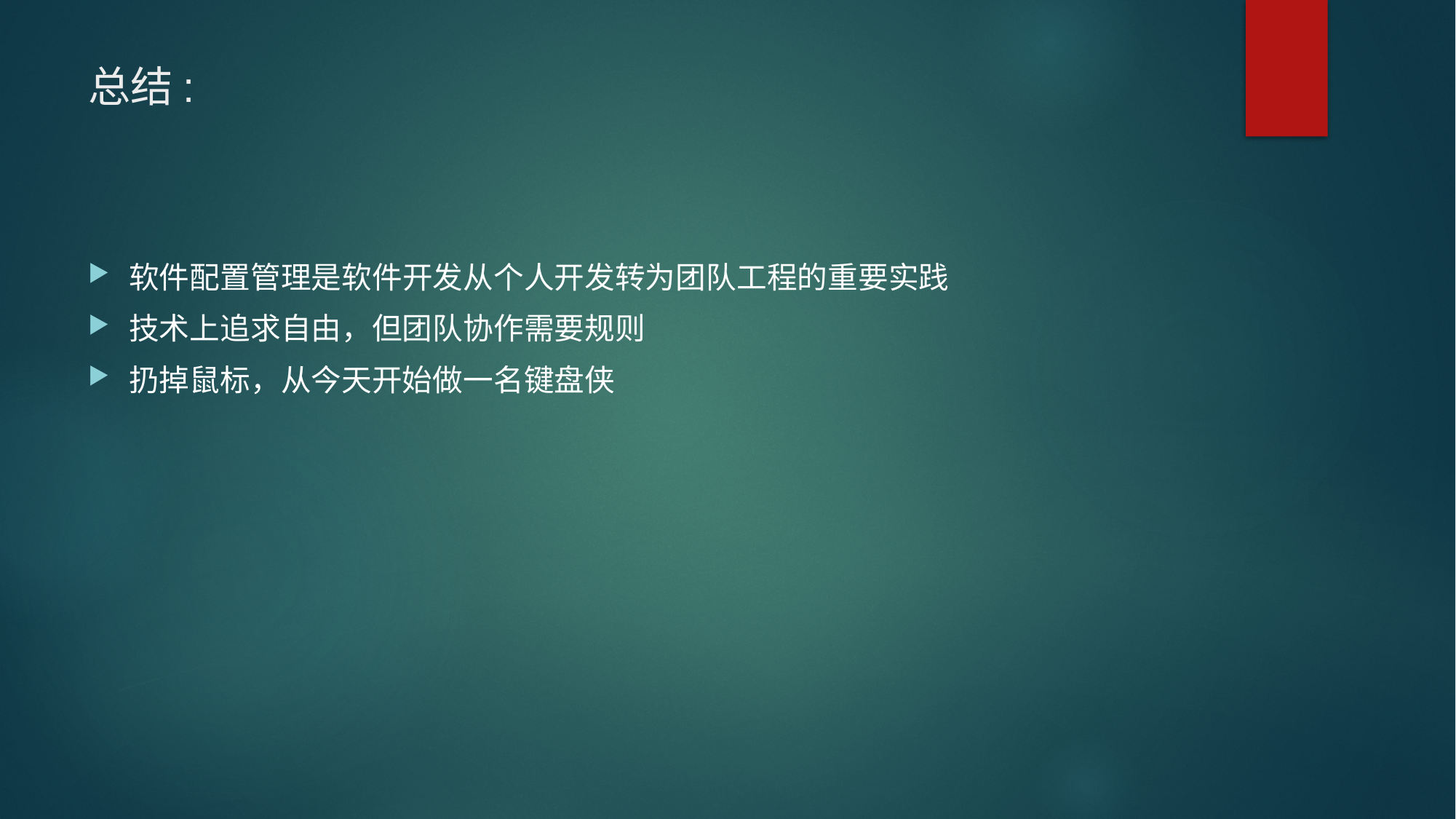

# 总结:
软件配置管理是软件开发从个人开发转为团队工程的重要实践
技术上追求自由，但团队协作需要规则
扔掉鼠标，从今天开始做一名键盘侠